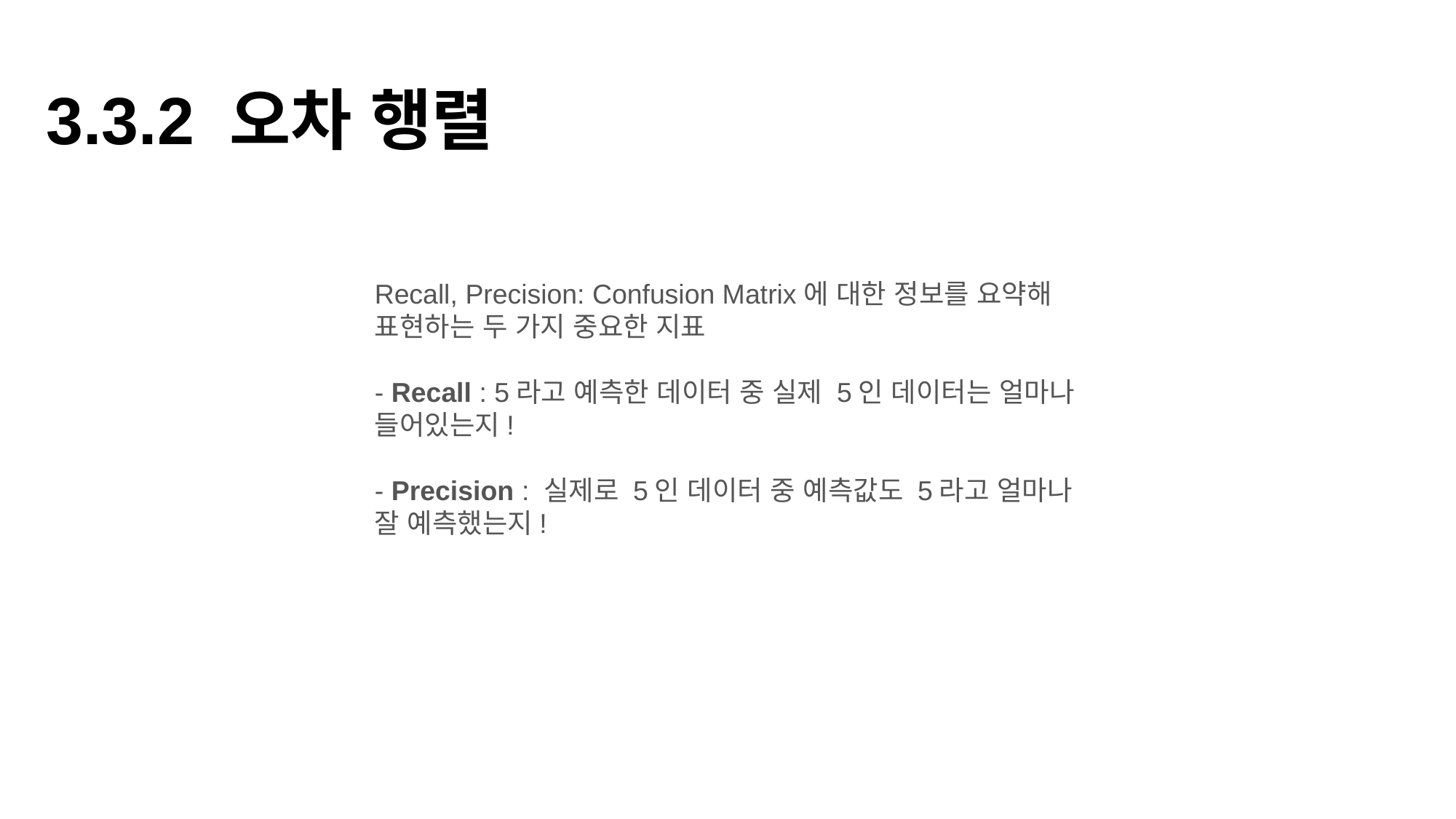

# 3.3.2 오차 행렬
Recall, Precision: Confusion Matrix에 대한 정보를 요약해 표현하는 두 가지 중요한 지표

- Recall : 5라고 예측한 데이터 중 실제 5인 데이터는 얼마나 들어있는지!

- Precision : 실제로 5인 데이터 중 예측값도 5라고 얼마나 잘 예측했는지!